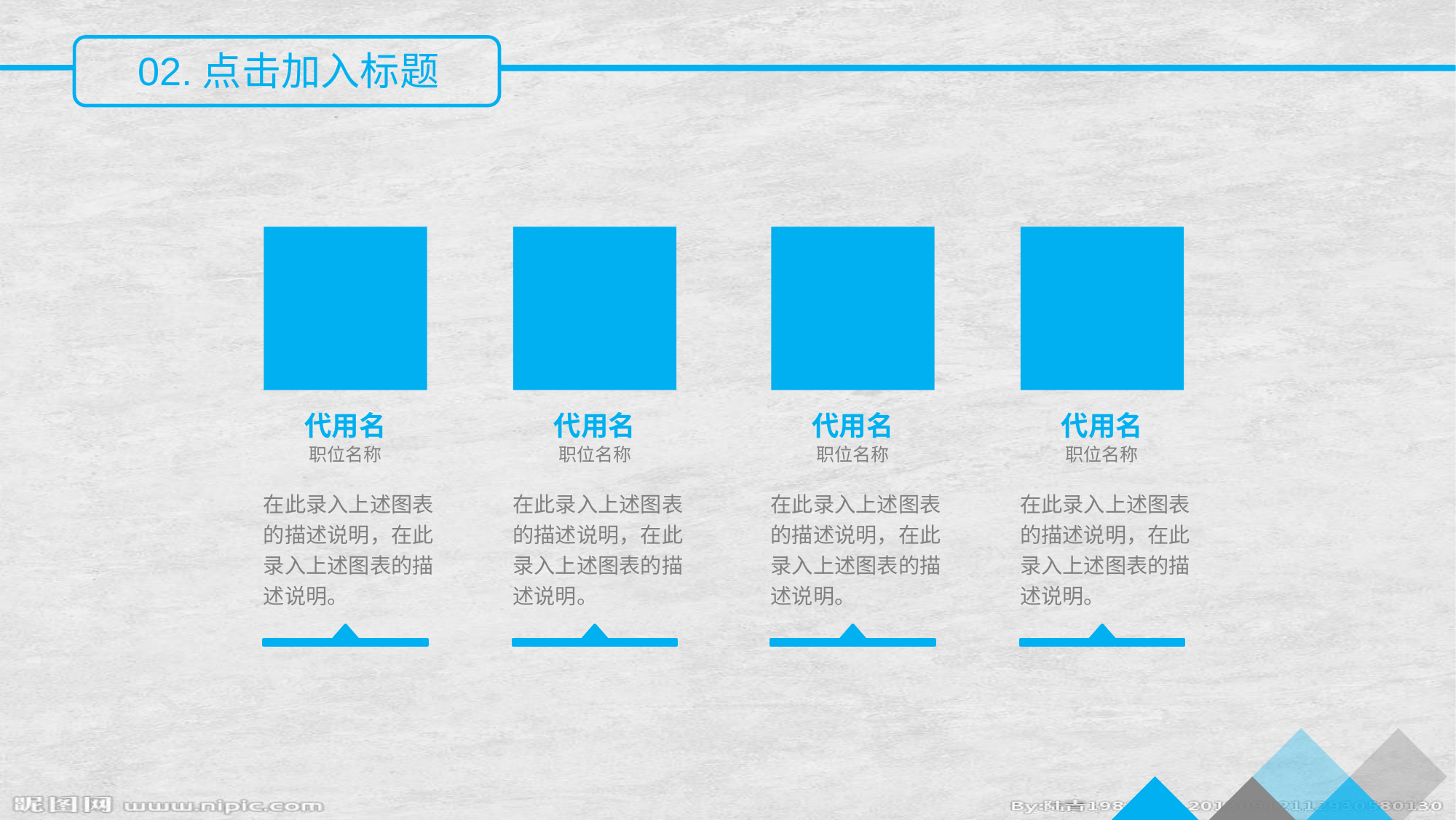

02.点击加入标题

代用名
代用名
代用名
代用名
职位名称
职位名称
职位名称
职位名称
在此录入上述图表的描述说明，在此录入上述图表的描述说明。
在此录入上述图表的描述说明，在此录入上述图表的描述说明。
在此录入上述图表的描述说明，在此录入上述图表的描述说明。
在此录入上述图表的描述说明，在此录入上述图表的描述说明。